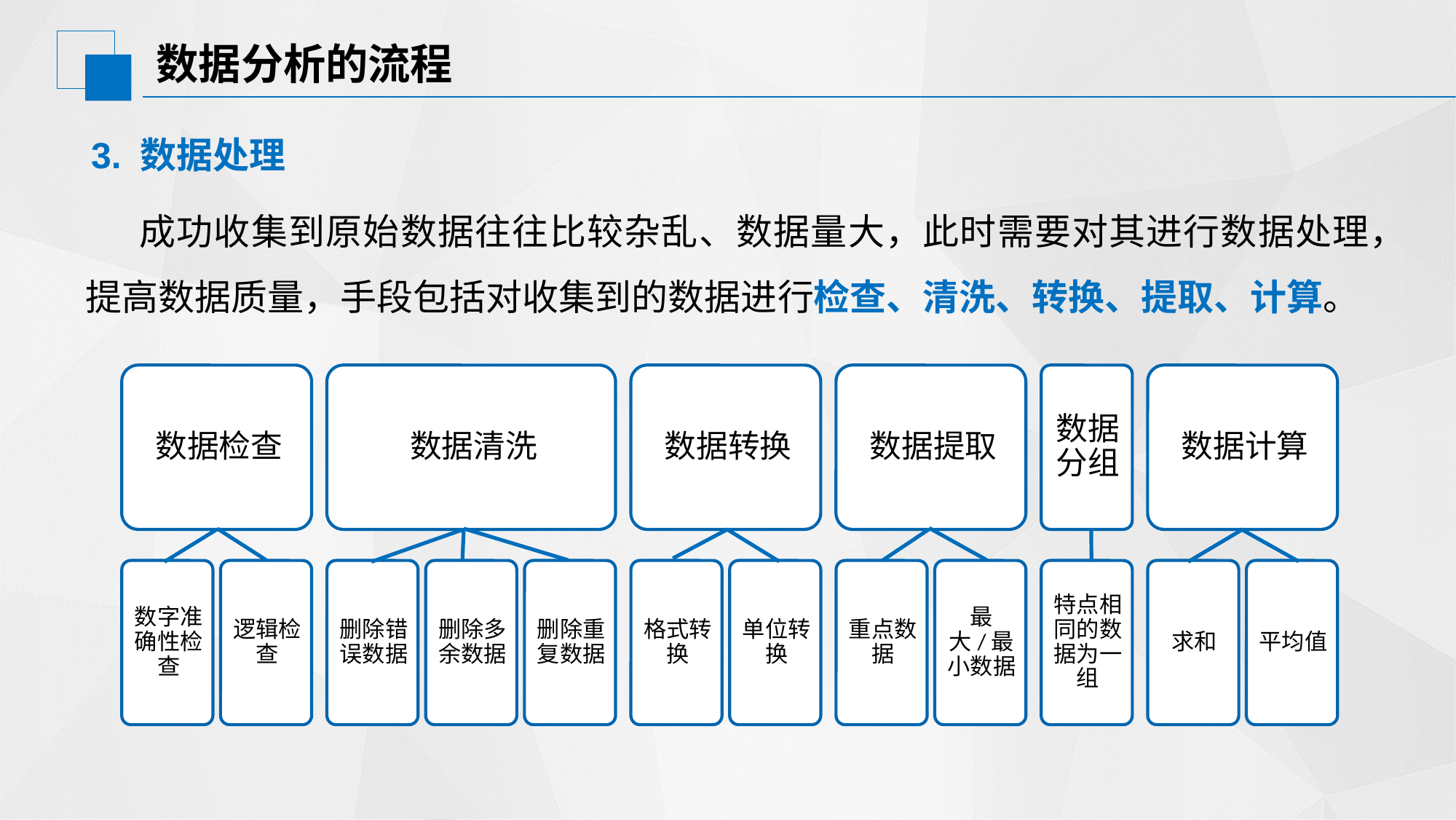

# 数据分析的流程
3. 数据处理
成功收集到原始数据往往比较杂乱、数据量大，此时需要对其进行数据处理，提高数据质量，手段包括对收集到的数据进行检查、清洗、转换、提取、计算。
数据检查
数字准确性检查
逻辑检查
数据清洗
删除错误数据
删除多余数据
删除重复数据
数据转换
格式转换
单位转换
数据提取
重点数据
最大/最小数据
数据分组
特点相同的数据为一组
数据计算
求和
平均值